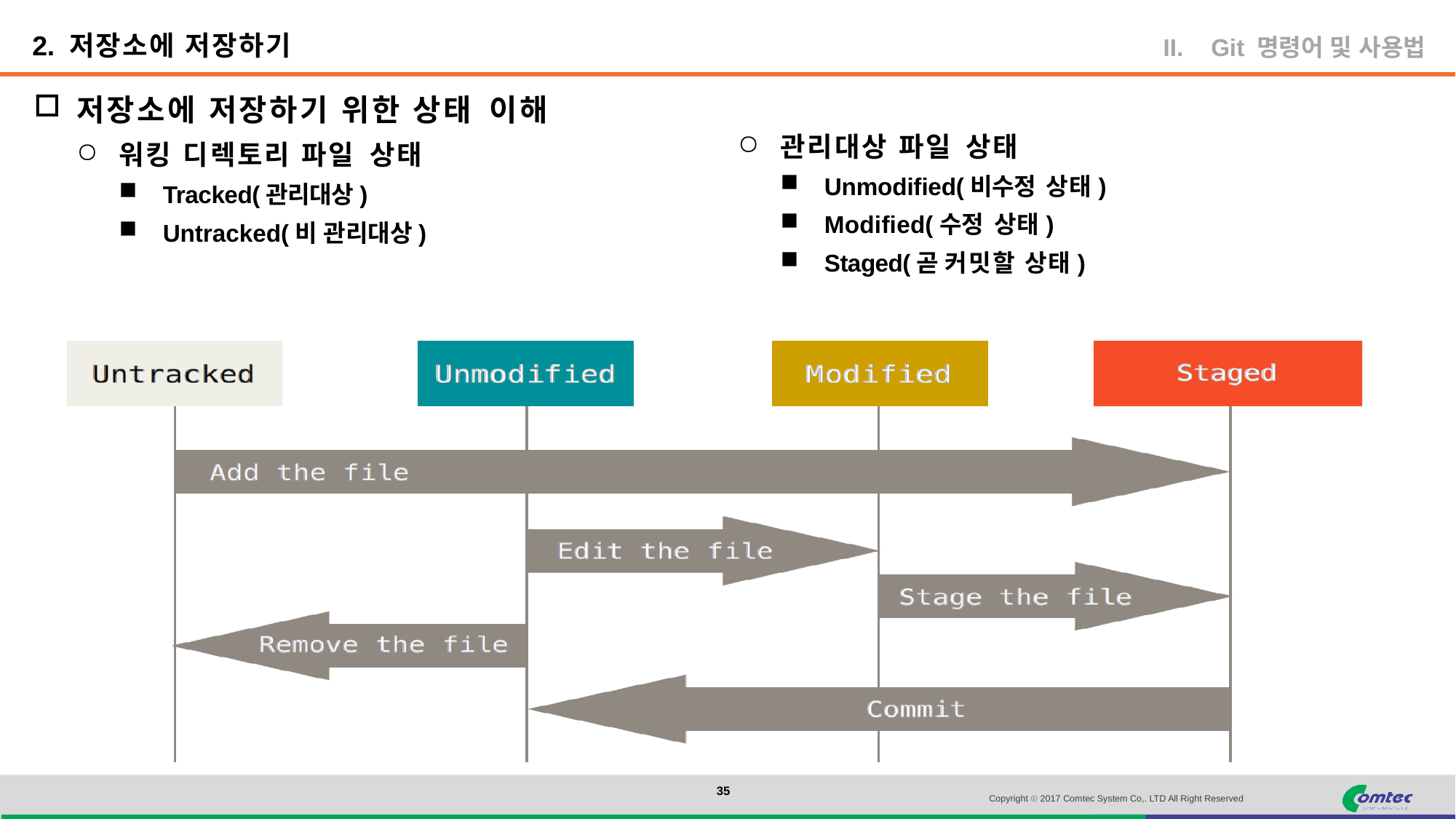

2. 저장소에 저장하기
Git 명령어 및 사용법
저장소에 저장하기 위한 상태 이해
워킹 디렉토리 파일 상태
Tracked(관리대상)
Untracked(비 관리대상)
관리대상 파일 상태
Unmodified(비수정 상태)
Modified(수정 상태)
Staged(곧 커밋할 상태)